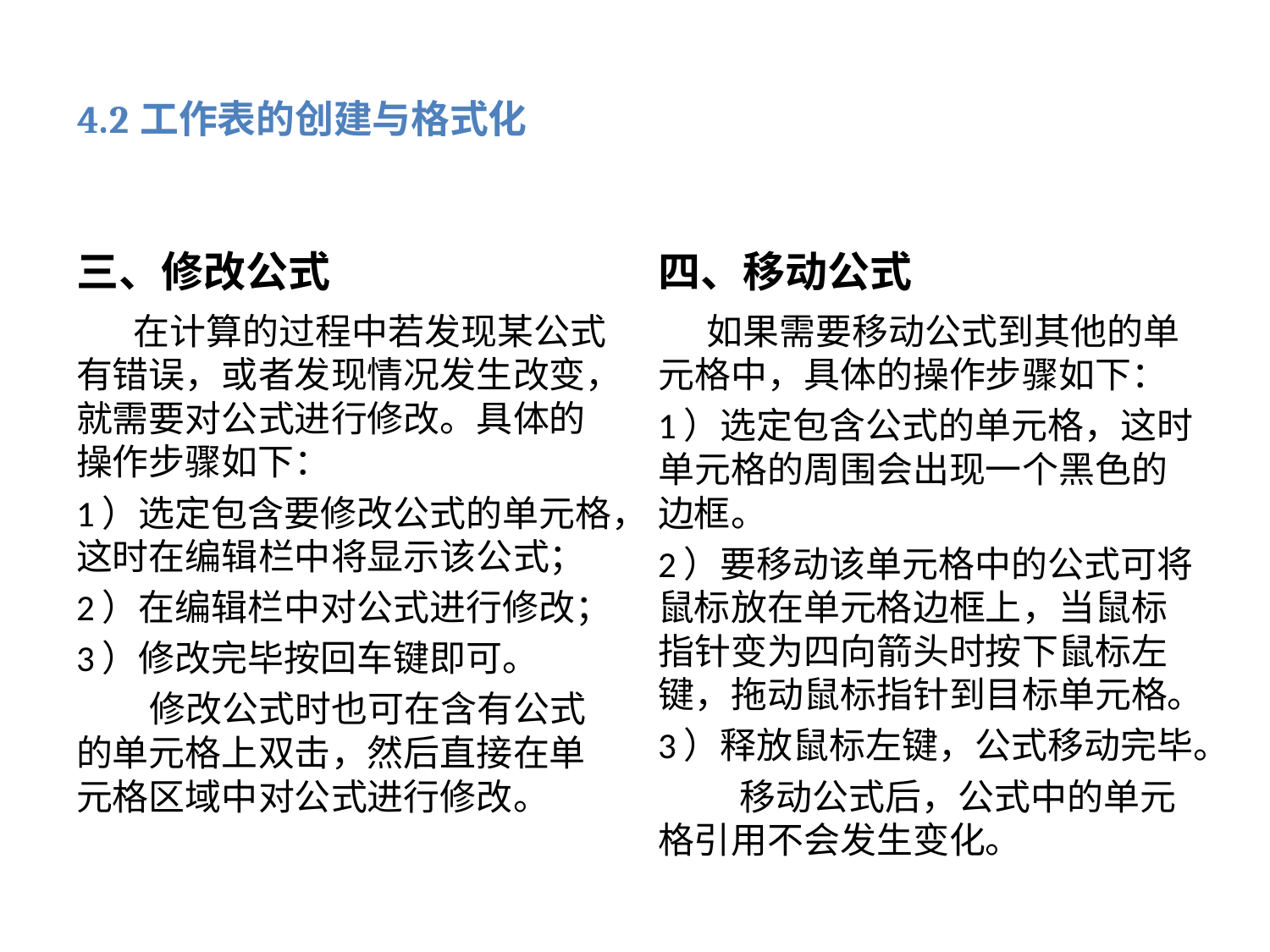

# 4.2工作表的创建与格式化
三、修改公式
四、移动公式
     如果需要移动公式到其他的单元格中，具体的操作步骤如下：
1）选定包含公式的单元格，这时单元格的周围会出现一个黑色的边框。
2）要移动该单元格中的公式可将鼠标放在单元格边框上，当鼠标指针变为四向箭头时按下鼠标左键，拖动鼠标指针到目标单元格。
3）释放鼠标左键，公式移动完毕。
         移动公式后，公式中的单元格引用不会发生变化。

      在计算的过程中若发现某公式有错误，或者发现情况发生改变，就需要对公式进行修改。具体的操作步骤如下：
1）选定包含要修改公式的单元格，这时在编辑栏中将显示该公式；
2）在编辑栏中对公式进行修改；
3）修改完毕按回车键即可。
        修改公式时也可在含有公式的单元格上双击，然后直接在单元格区域中对公式进行修改。